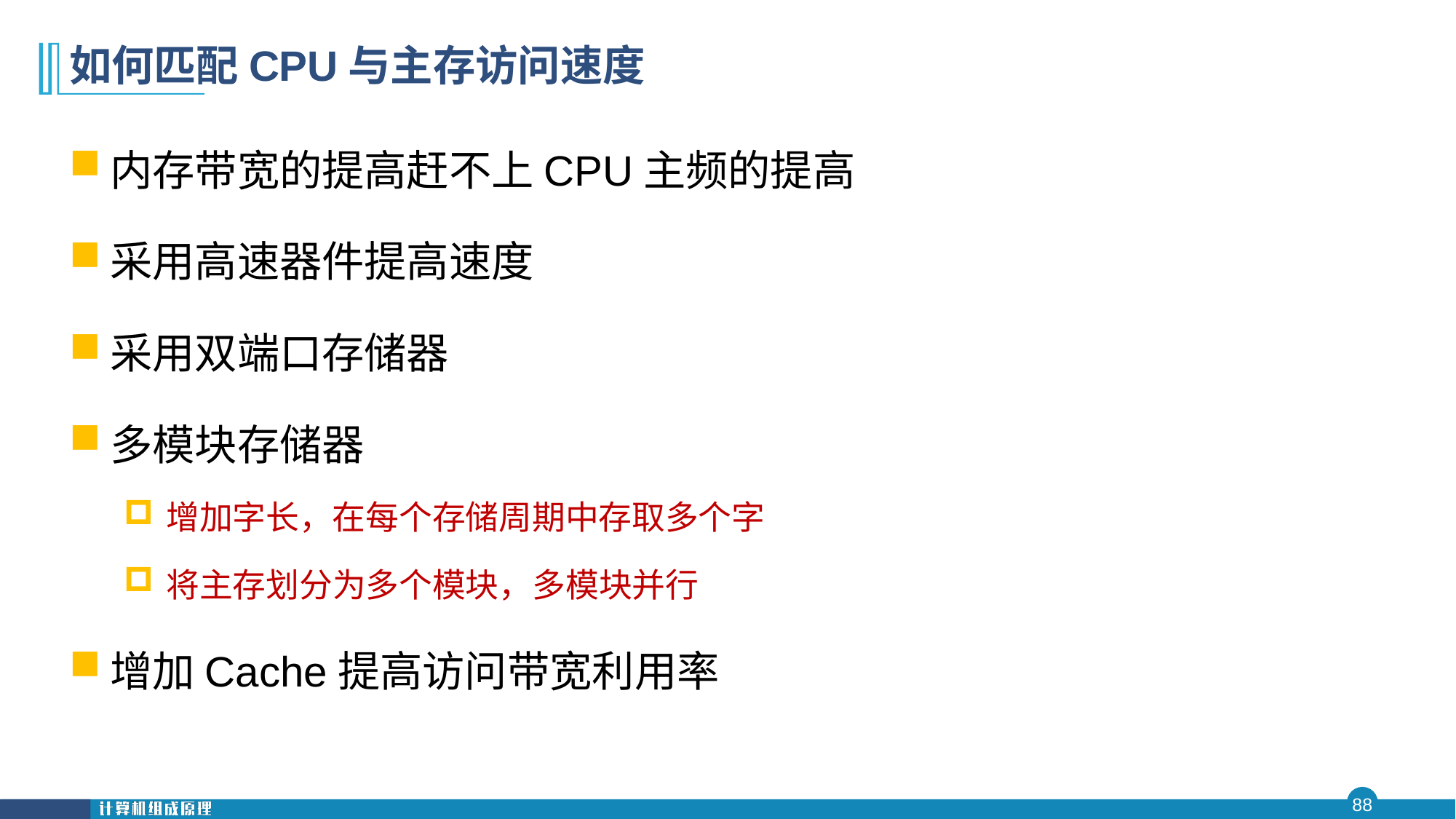

# 如何匹配CPU与主存访问速度
内存带宽的提高赶不上CPU主频的提高
采用高速器件提高速度
采用双端口存储器
多模块存储器
增加字长，在每个存储周期中存取多个字
将主存划分为多个模块，多模块并行
增加Cache提高访问带宽利用率